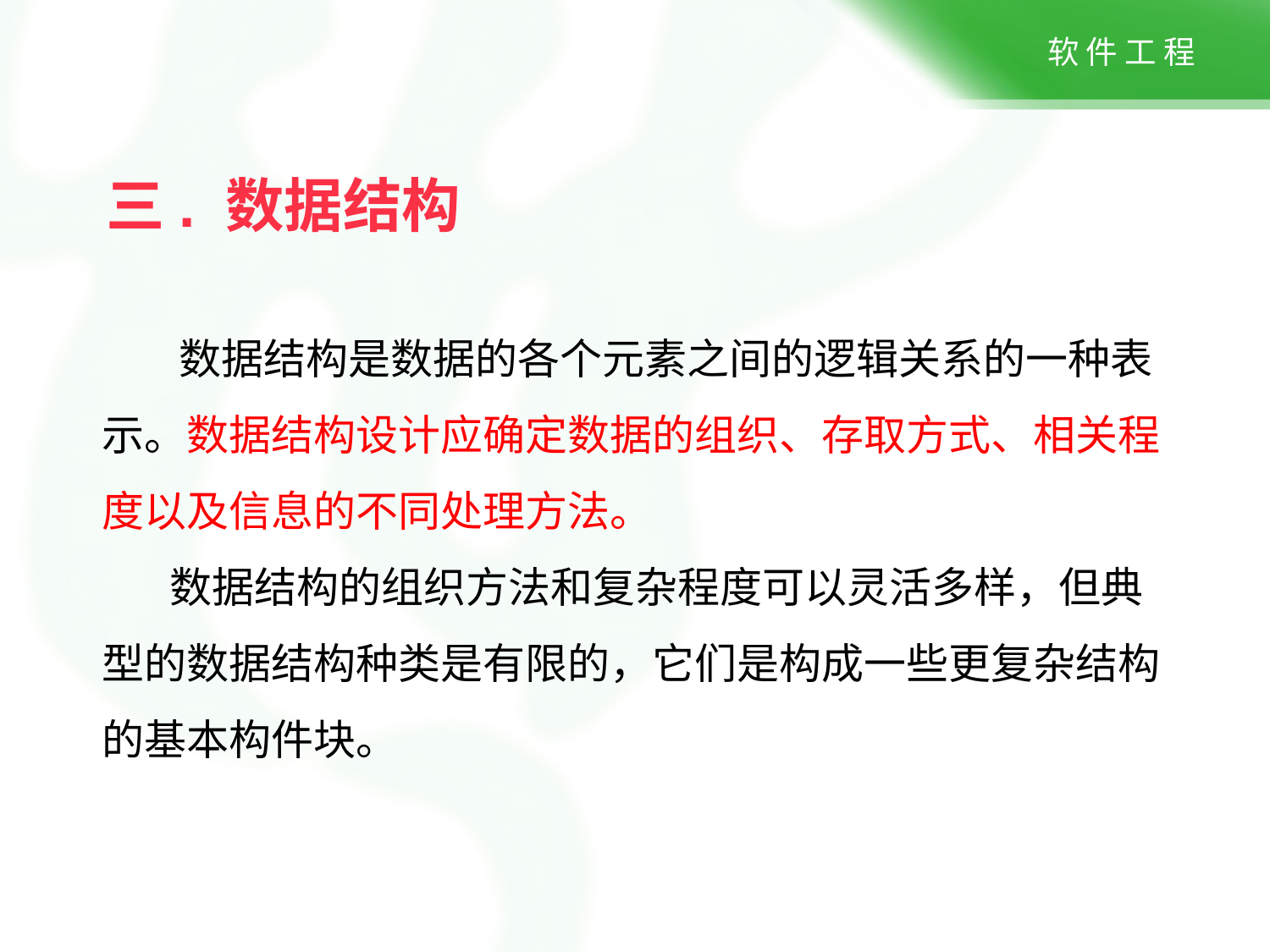

三. 数据结构
       数据结构是数据的各个元素之间的逻辑关系的一种表示。数据结构设计应确定数据的组织、存取方式、相关程度以及信息的不同处理方法。
      数据结构的组织方法和复杂程度可以灵活多样，但典型的数据结构种类是有限的，它们是构成一些更复杂结构的基本构件块。